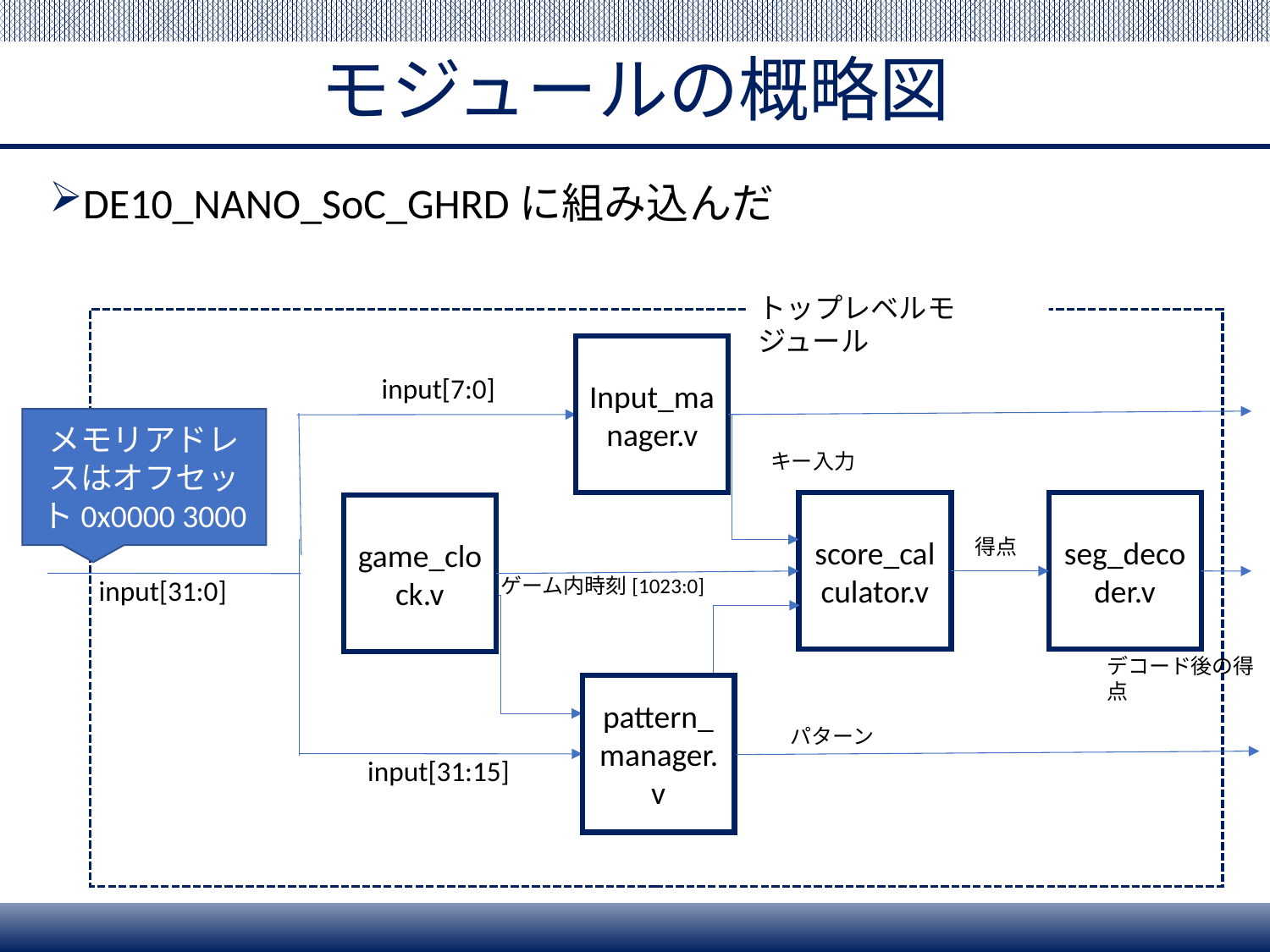

# モジュールの概略図
DE10_NANO_SoC_GHRDに組み込んだ
トップレベルモジュール

Input_manager.v
input[7:0]
メモリアドレスはオフセット0x0000 3000
キー入力
score_calculator.v
seg_decoder.v
game_clock.v
得点
ゲーム内時刻[1023:0]
input[31:0]
デコード後の得点
pattern_manager.v
パターン
input[31:15]